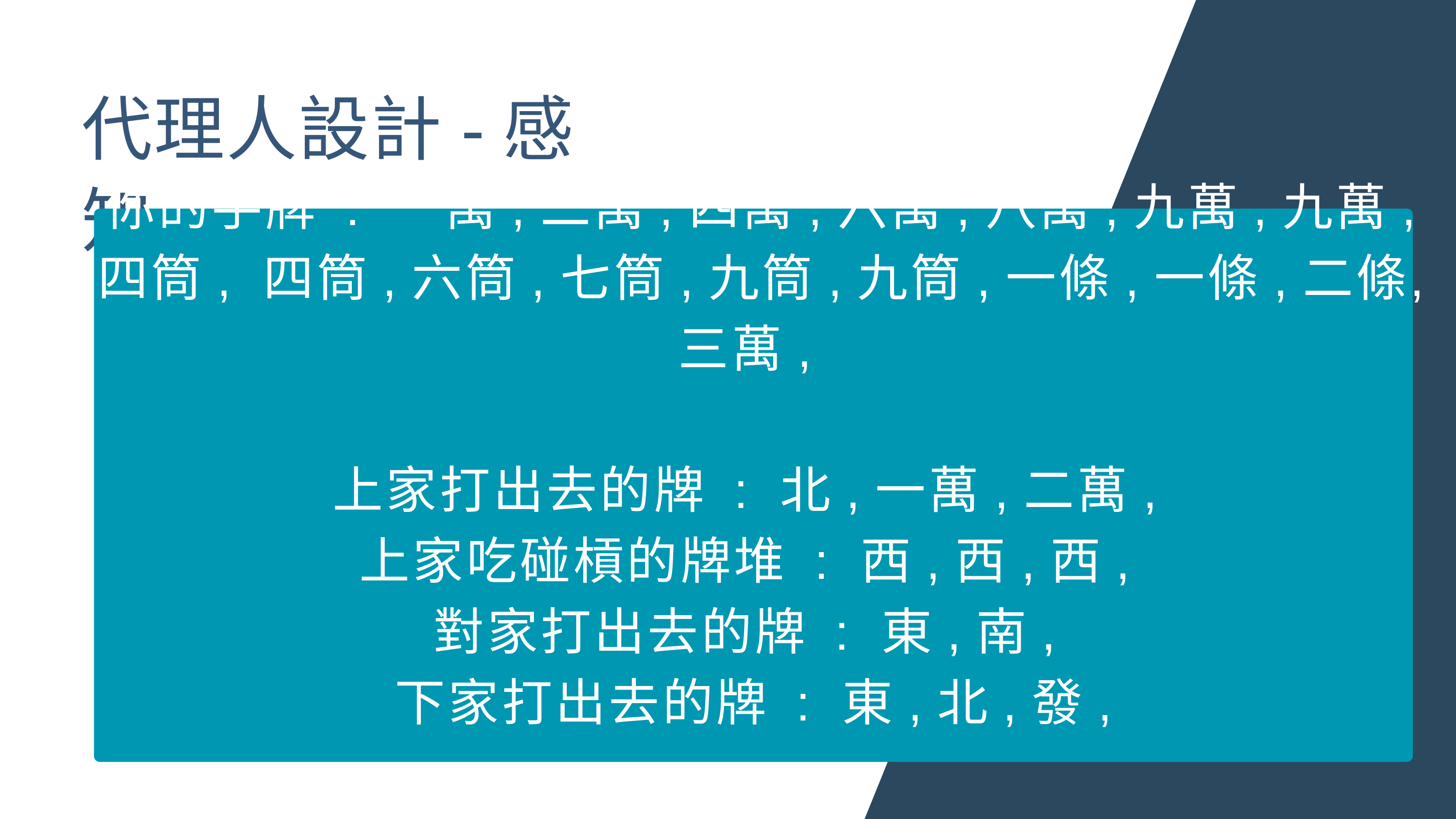

代理人設計-感知

你的手牌 : 一萬,二萬,四萬,六萬,八萬,九萬,九萬,四筒, 四筒,六筒,七筒,九筒,九筒,一條,一條,二條,三萬,

上家打出去的牌 : 北,一萬,二萬,
上家吃碰槓的牌堆 : 西,西,西,
對家打出去的牌 : 東,南,
下家打出去的牌 : 東,北,發,

外部環境